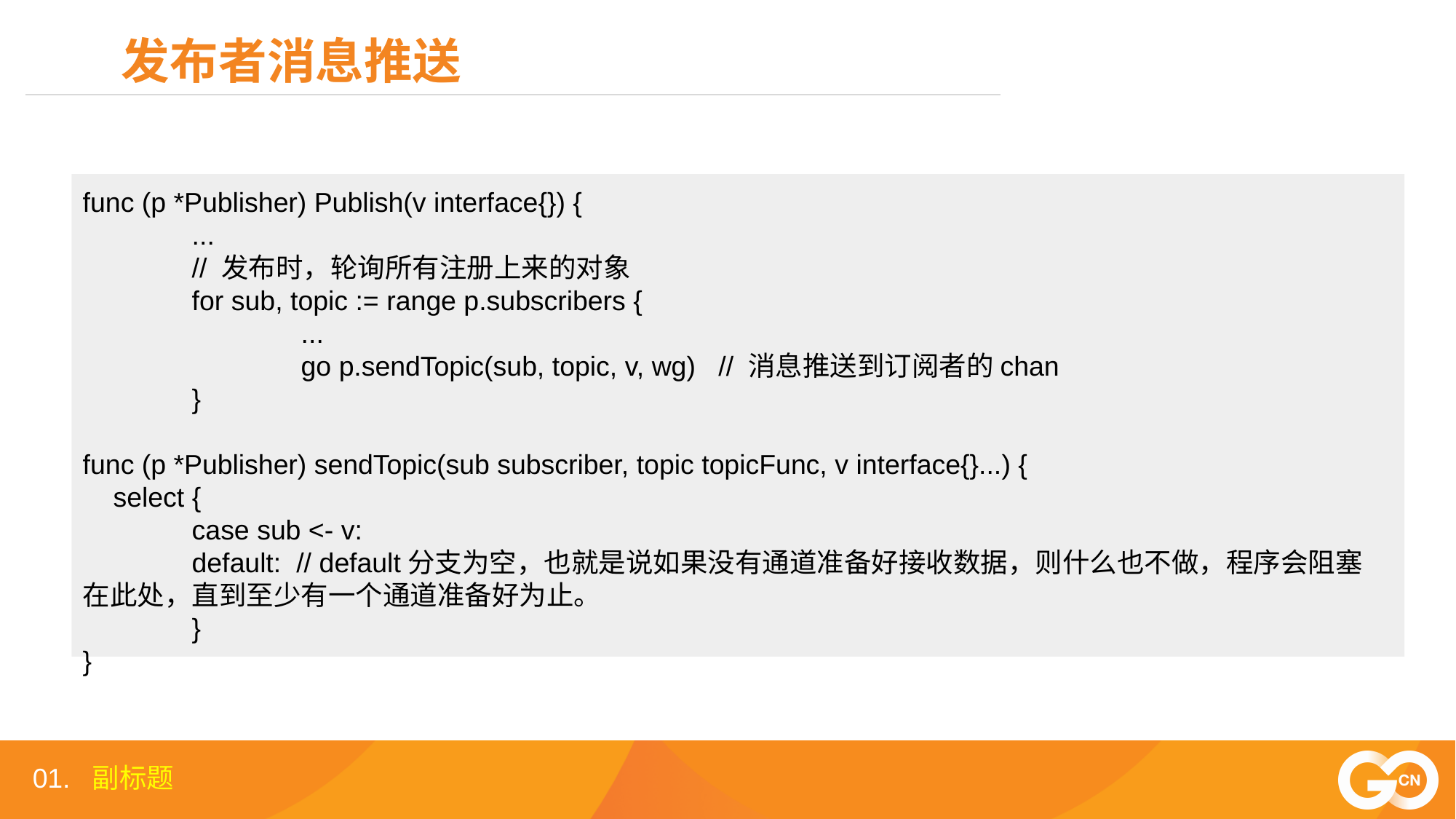

发布者消息推送

func (p *Publisher) Publish(v interface{}) {
	...
	// 发布时，轮询所有注册上来的对象
	for sub, topic := range p.subscribers {
		...
		go p.sendTopic(sub, topic, v, wg)   // 消息推送到订阅者的chan
	}

func (p *Publisher) sendTopic(sub subscriber, topic topicFunc, v interface{}...) {
    select {
	case sub <- v:
	default:  // default分支为空，也就是说如果没有通道准备好接收数据，则什么也不做，程序会阻塞在此处，直到至少有一个通道准备好为止。
	}
}
01.  副标题